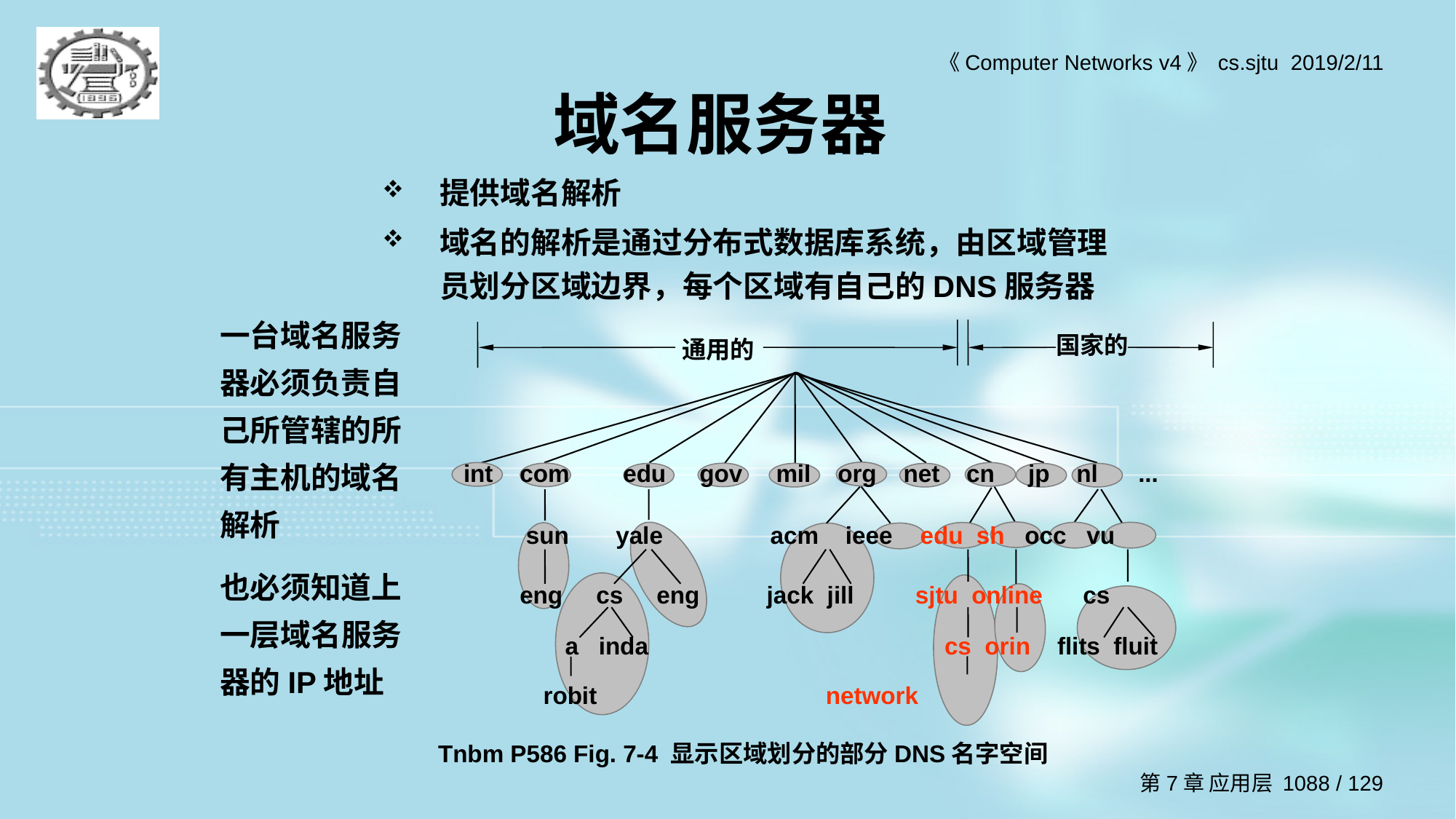

# 域名服务器
提供域名解析
域名的解析是通过分布式数据库系统，由区域管理员划分区域边界，每个区域有自己的DNS服务器
一台域名服务器必须负责自己所管辖的所有主机的域名解析
也必须知道上一层域名服务器的IP地址

国家的
通用的

int    com        edu     gov     mil    org    net    cn     jp    nl      ...

sun       yale                acm    ieee    edu  sh   occ   vu

 eng     cs     eng          jack  jill         sjtu  online      cs

 a   inda                                            cs  orin    flits  fluit

robit                                  network

Tnbm P586 Fig. 7-4 显示区域划分的部分DNS名字空间